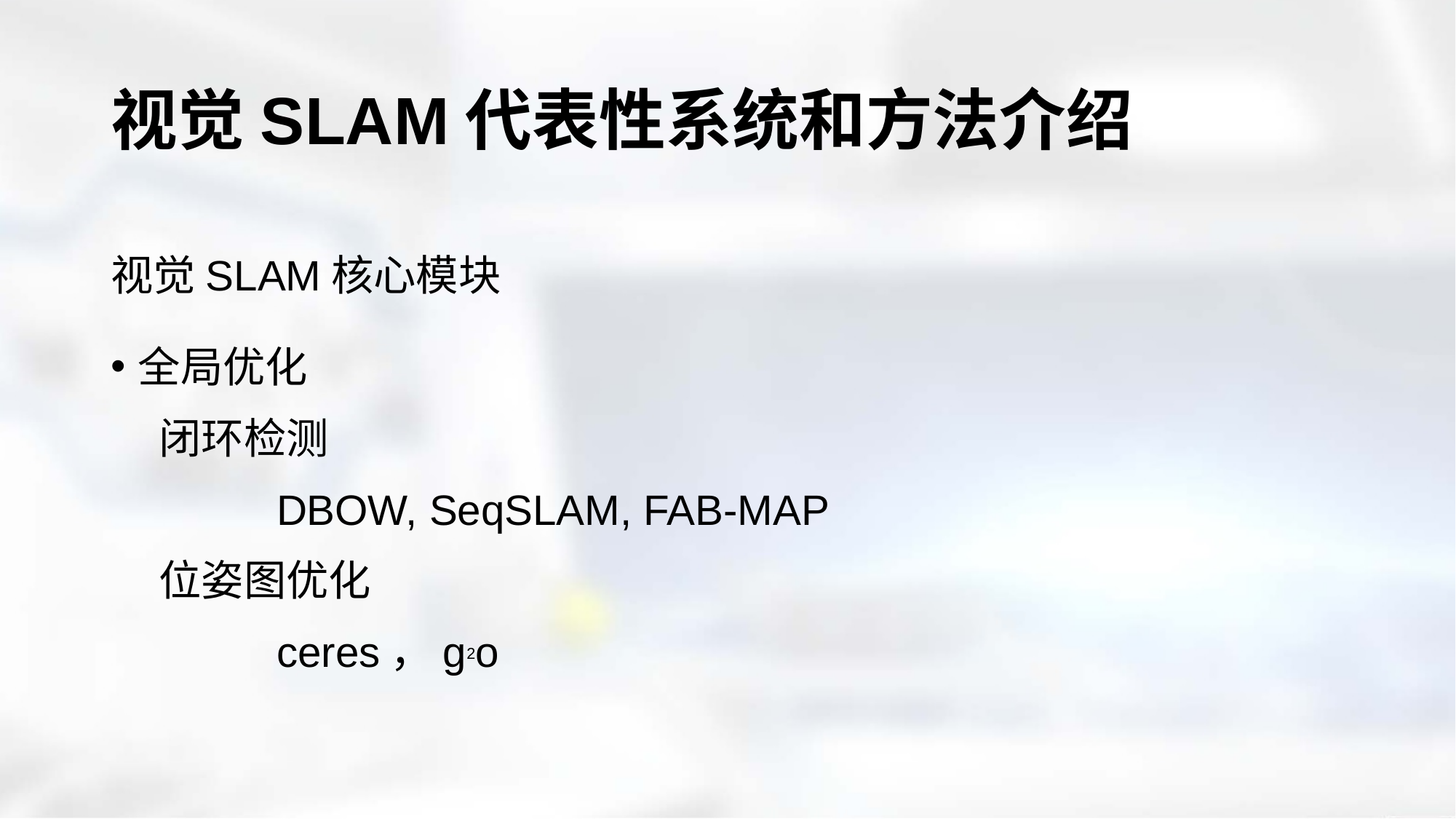

# 视觉SLAM代表性系统和方法介绍
视觉SLAM核心模块
全局优化
    闭环检测
              DBOW, SeqSLAM, FAB-MAP
    位姿图优化
              ceres，g2o